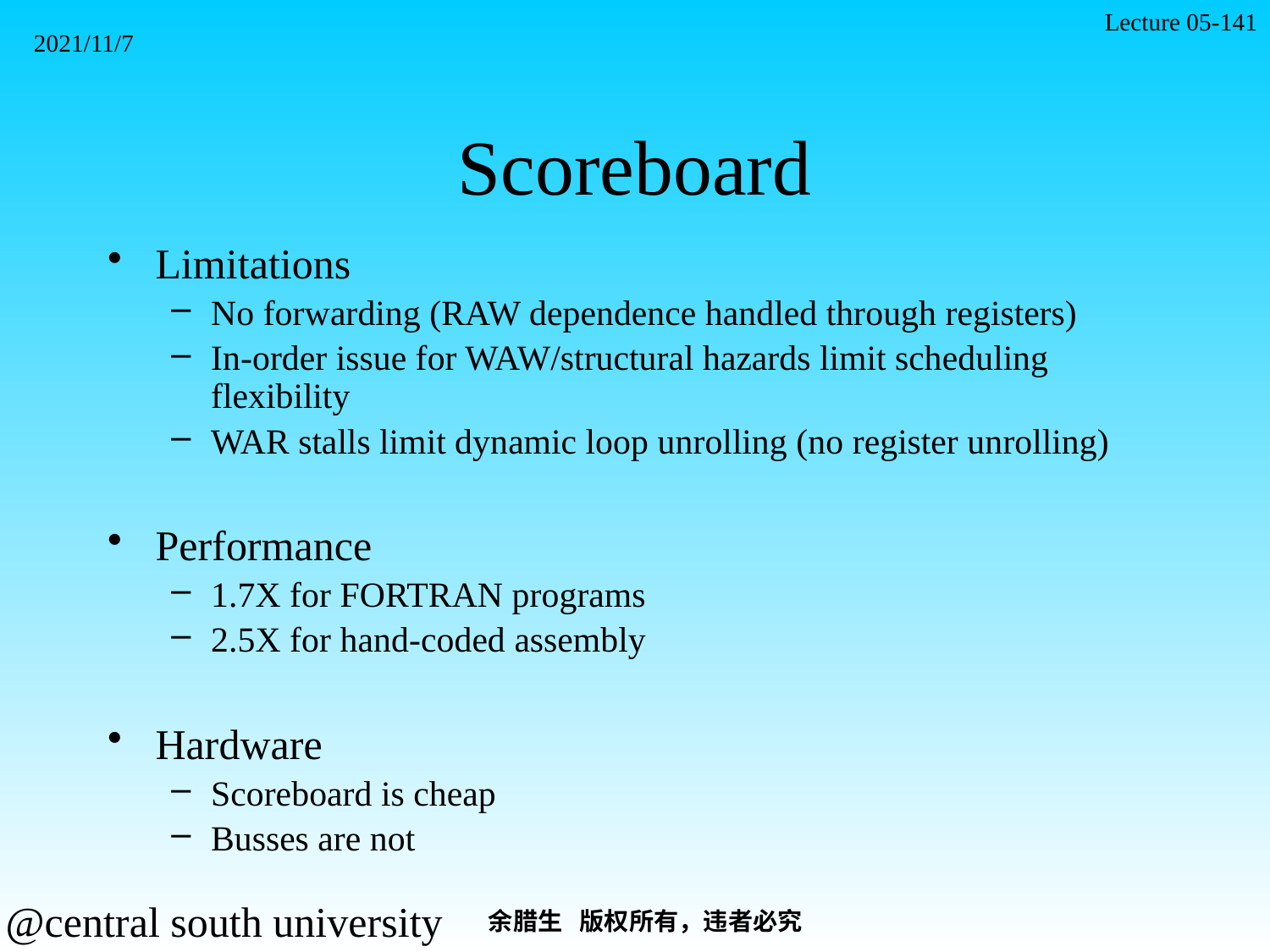

Lecture 05-141
2021/11/7
# Scoreboard
Limitations
No forwarding (RAW dependence handled through registers)
In-order issue for WAW/structural hazards limit scheduling flexibility
WAR stalls limit dynamic loop unrolling (no register unrolling)

Performance
1.7X for FORTRAN programs
2.5X for hand-coded assembly

Hardware
Scoreboard is cheap
Busses are not
余腊生   版权所有，违者必究